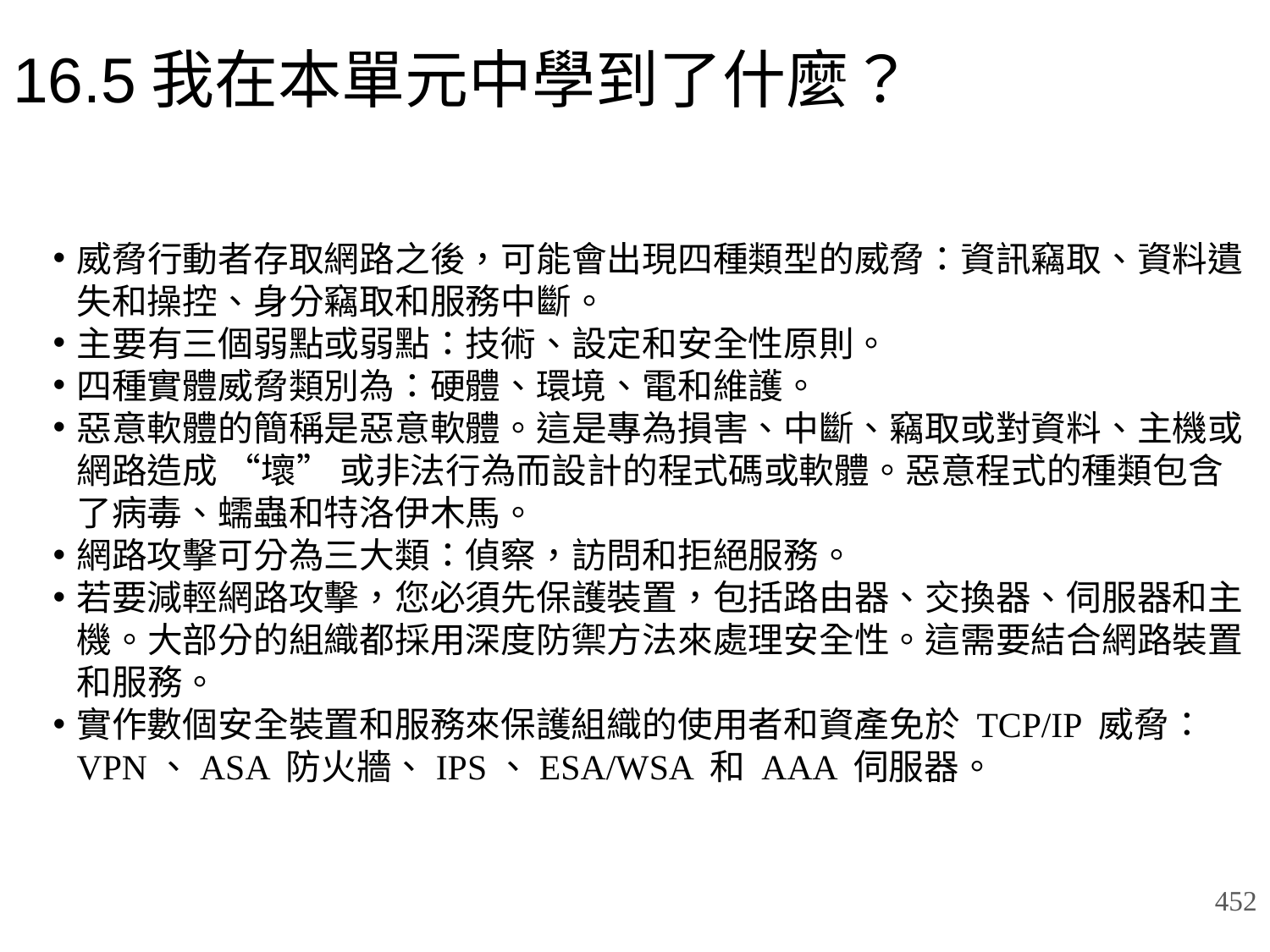

# 16.5我在本單元中學到了什麼？
威脅行動者存取網路之後，可能會出現四種類型的威脅：資訊竊取、資料遺失和操控、身分竊取和服務中斷。
主要有三個弱點或弱點：技術、設定和安全性原則。
四種實體威脅類別為：硬體、環境、電和維護。
惡意軟體的簡稱是惡意軟體。這是專為損害、中斷、竊取或對資料、主機或網路造成 “壞” 或非法行為而設計的程式碼或軟體。惡意程式的種類包含了病毒、蠕蟲和特洛伊木馬。
網路攻擊可分為三大類：偵察，訪問和拒絕服務。
若要減輕網路攻擊，您必須先保護裝置，包括路由器、交換器、伺服器和主機。大部分的組織都採用深度防禦方法來處理安全性。這需要結合網路裝置和服務。
實作數個安全裝置和服務來保護組織的使用者和資產免於 TCP/IP 威脅：VPN、ASA 防火牆、IPS、ESA/WSA 和 AAA 伺服器。
452